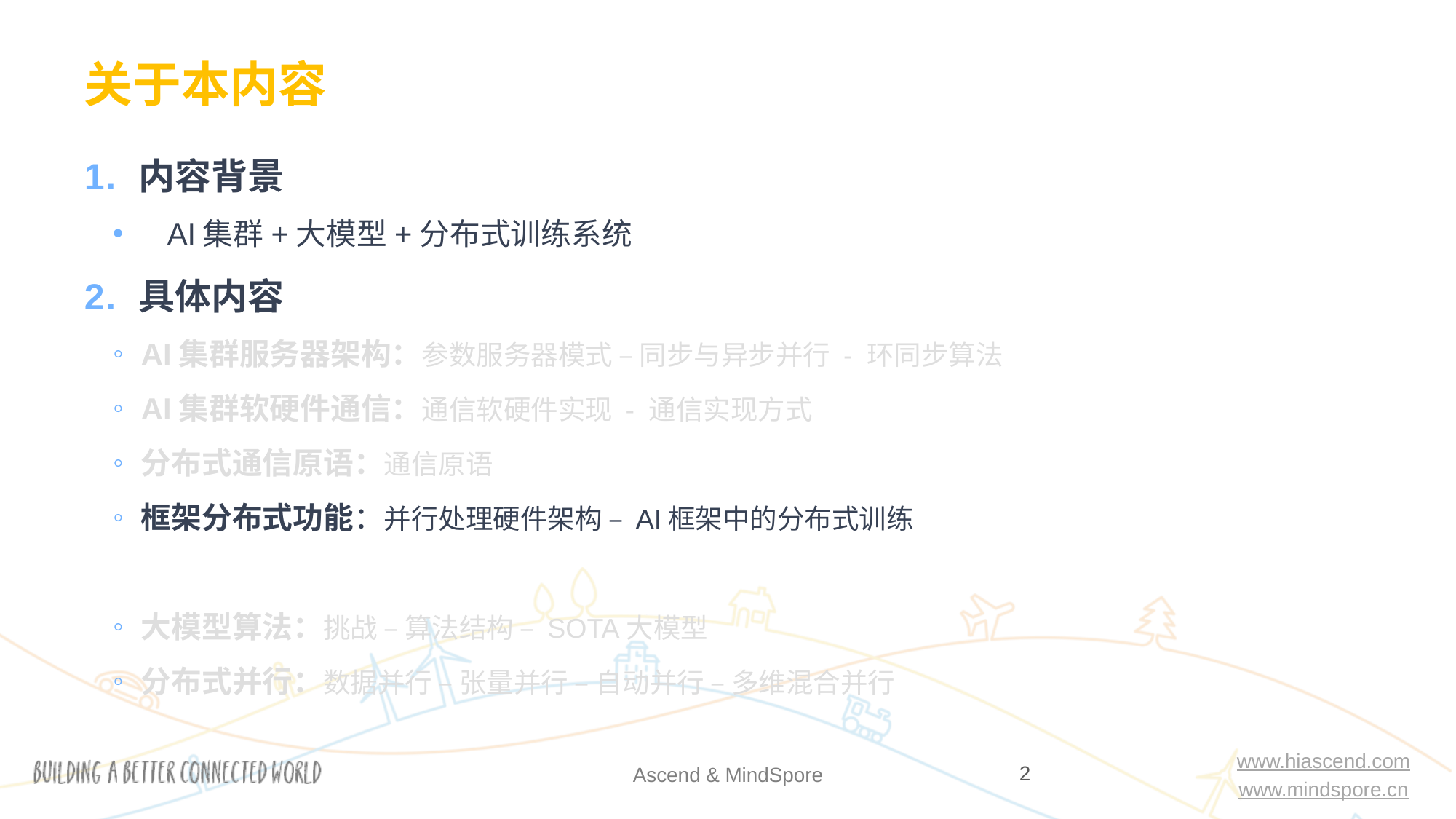

关于本内容
内容背景
AI集群+大模型+分布式训练系统
具体内容
AI集群服务器架构：参数服务器模式 – 同步与异步并行 - 环同步算法
AI集群软硬件通信：通信软硬件实现 - 通信实现方式
分布式通信原语：通信原语
框架分布式功能：并行处理硬件架构 – AI框架中的分布式训练

大模型算法：挑战 – 算法结构 – SOTA大模型
分布式并行：数据并行 – 张量并行 – 自动并行 – 多维混合并行